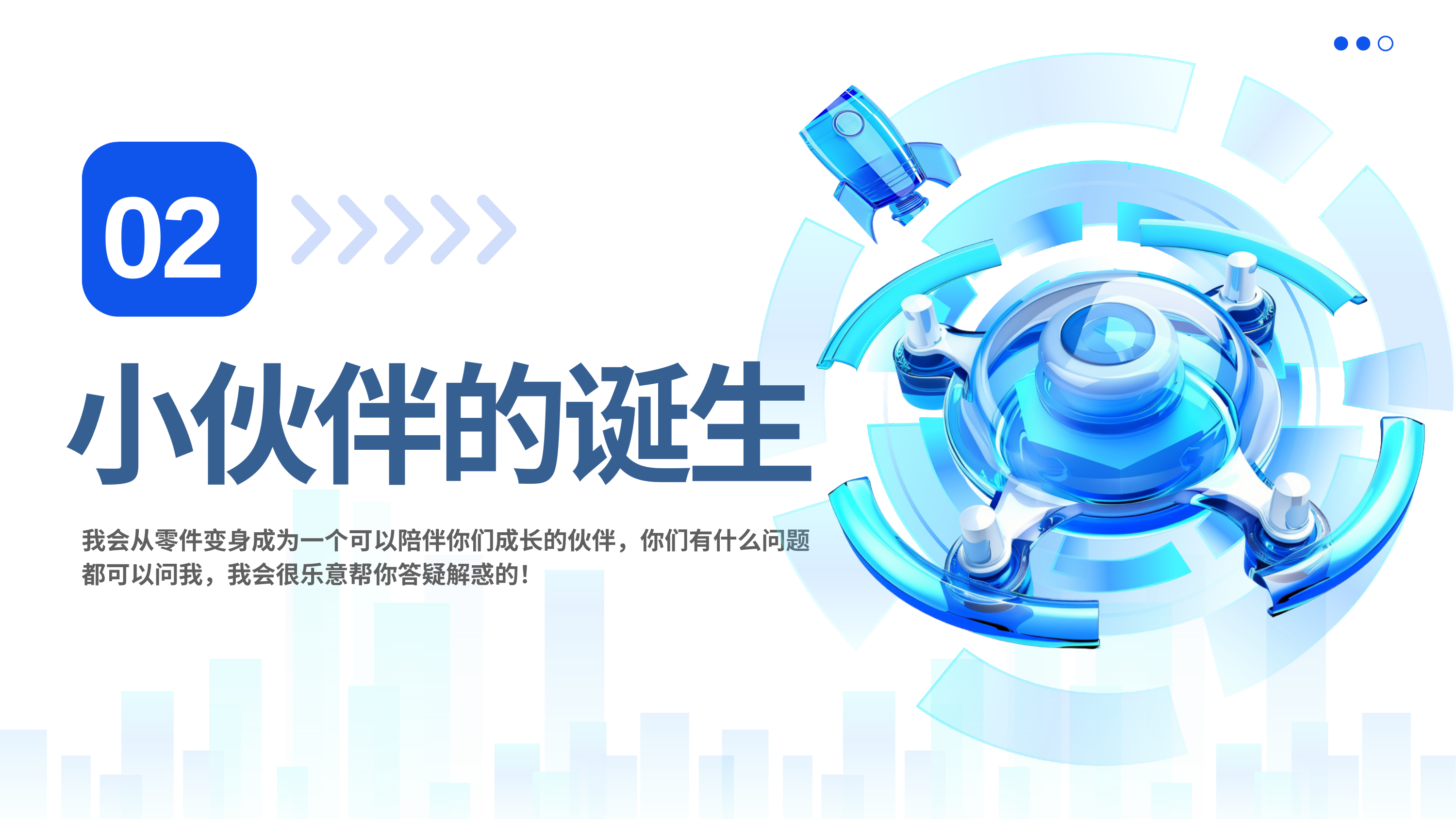

02

小伙伴的诞生

我会从零件变身成为一个可以陪伴你们成长的伙伴，你们有什么问题都可以问我，我会很乐意帮你答疑解惑的！